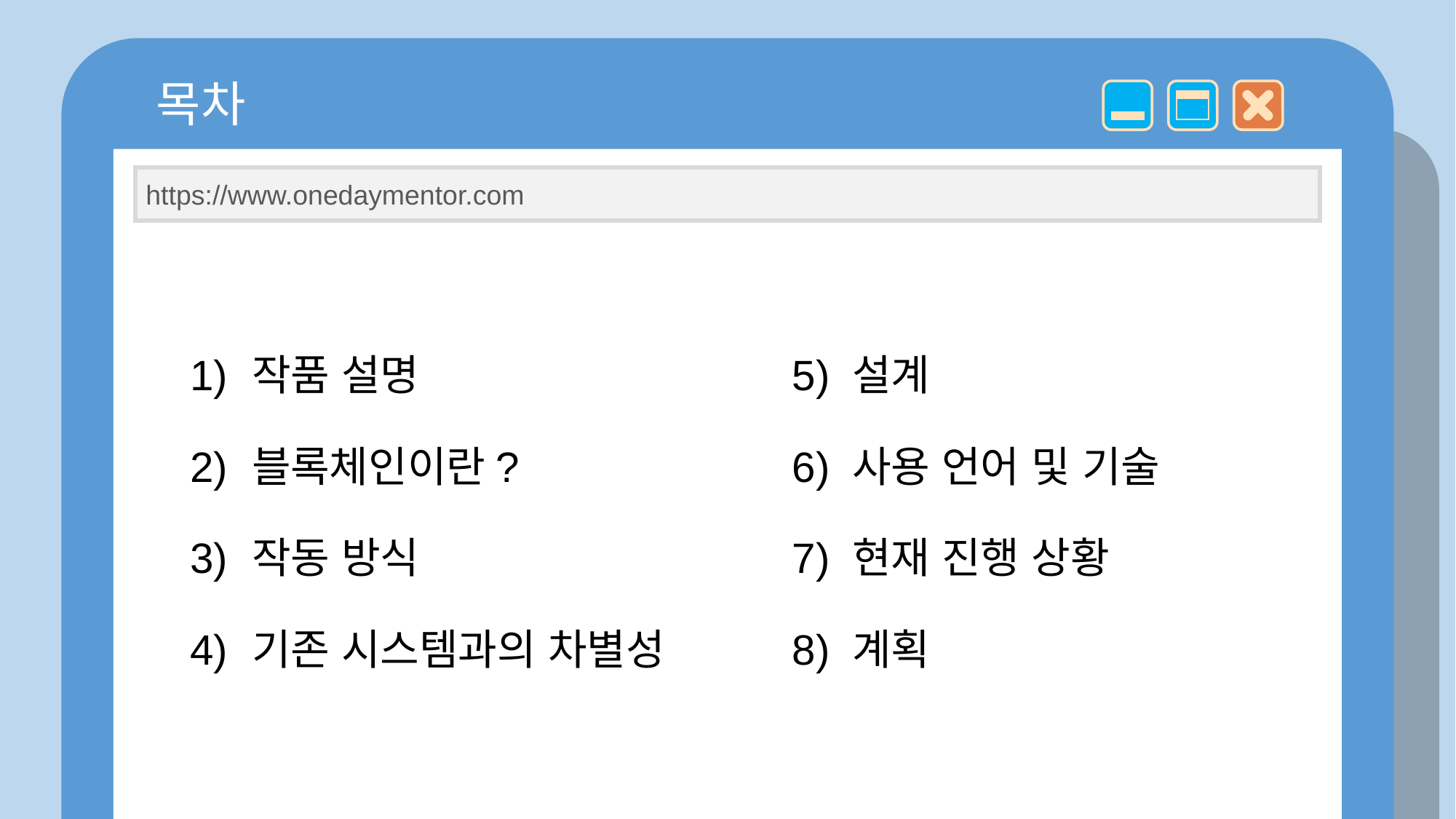

목차

https://www.onedaymentor.com
작품 설명
블록체인이란?
작동 방식
기존 시스템과의 차별성

5) 설계
6) 사용 언어 및 기술
7) 현재 진행 상황
8) 계획